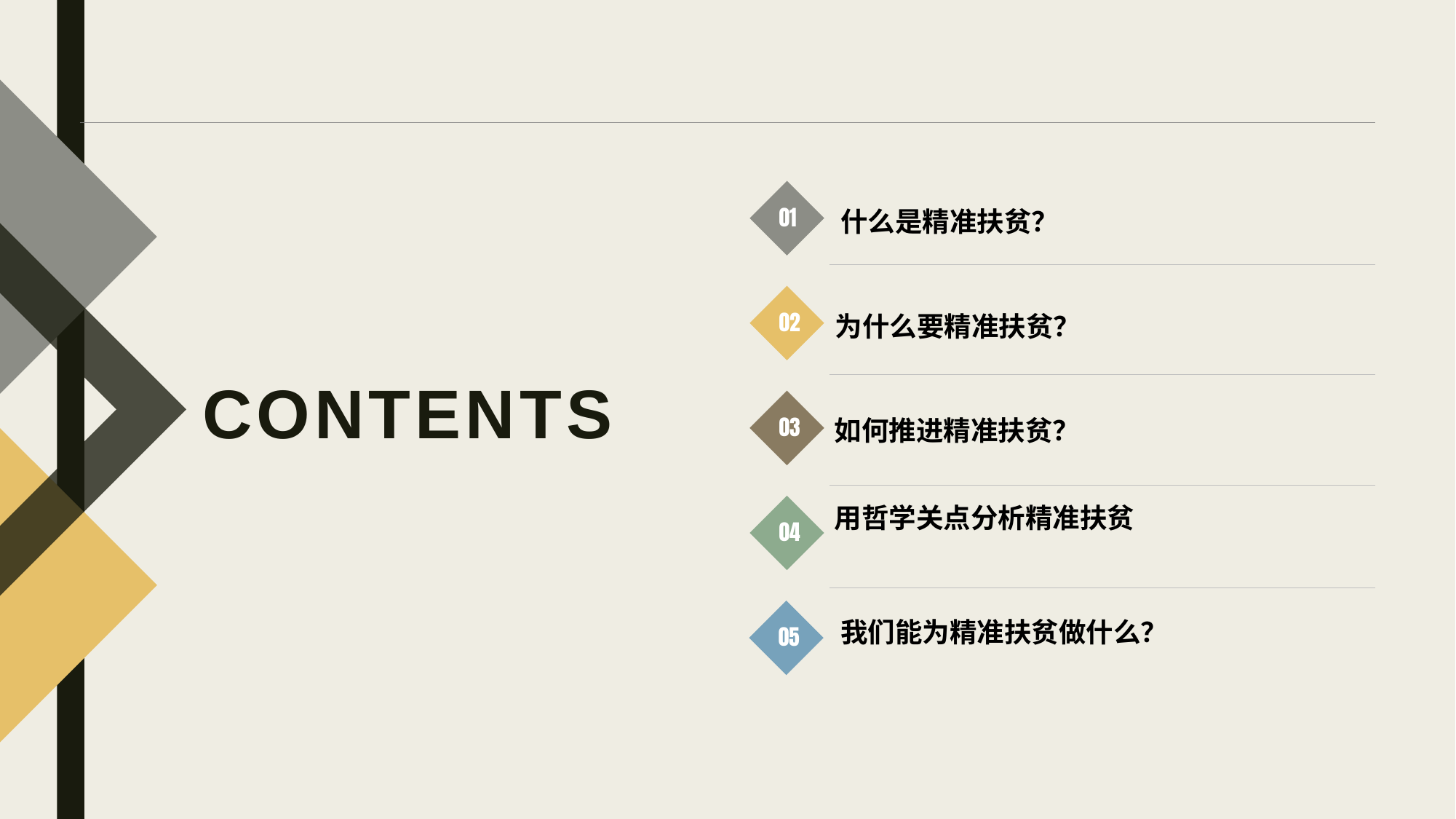

01
什么是精准扶贫？
02
为什么要精准扶贫？
CONTENTS
03
如何推进精准扶贫？
04
用哲学关点分析精准扶贫
05
我们能为精准扶贫做什么？